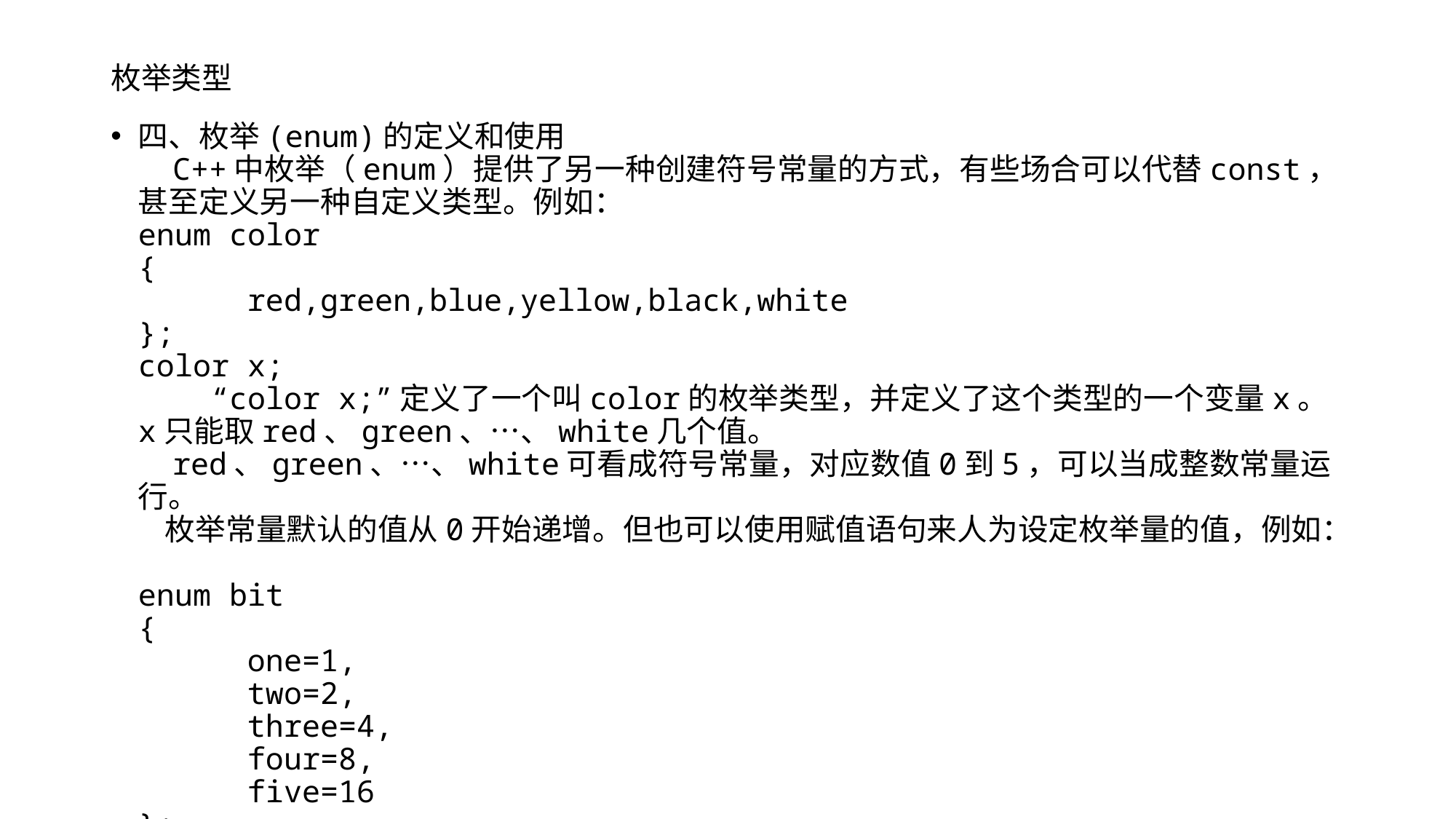

# 枚举类型
四、枚举(enum)的定义和使用
    C++中枚举（enum）提供了另一种创建符号常量的方式，有些场合可以代替const，甚至定义另一种自定义类型。例如：
enum color
{
	red,green,blue,yellow,black,white
};
color x;
    “color x;”定义了一个叫color的枚举类型，并定义了这个类型的一个变量x。x只能取red、green、…、white几个值。
    red、green、…、white可看成符号常量，对应数值0到5，可以当成整数常量运行。
    枚举常量默认的值从0开始递增。但也可以使用赋值语句来人为设定枚举量的值，例如：
enum bit
{
	one=1,
	two=2,
	three=4,
	four=8,
	five=16
};